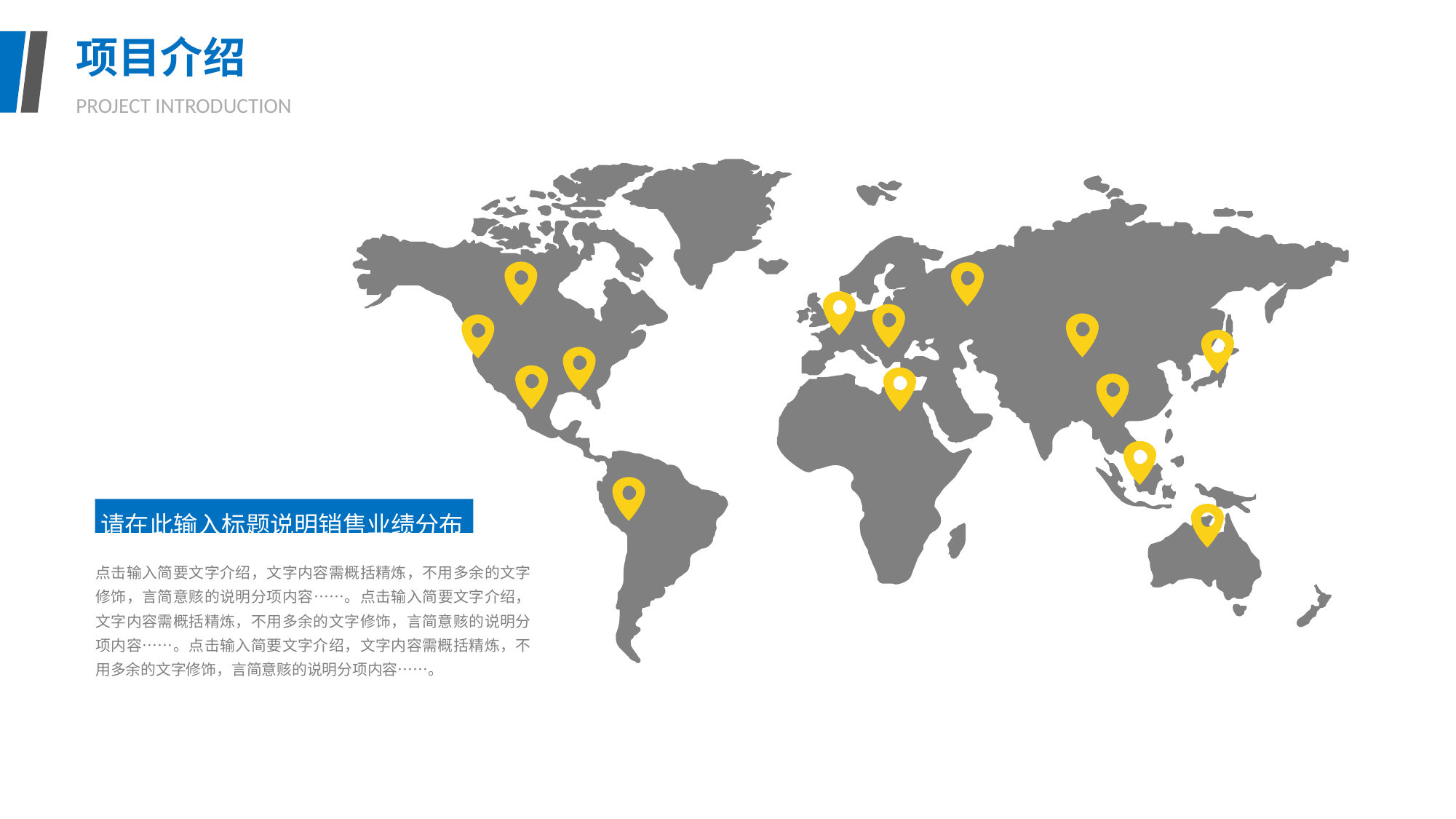

项目介绍

PROJECT INTRODUCTION

请在此输入标题说明销售业绩分布

点击输入简要文字介绍，文字内容需概括精炼，不用多余的文字修饰，言简意赅的说明分项内容……。点击输入简要文字介绍，文字内容需概括精炼，不用多余的文字修饰，言简意赅的说明分项内容……。点击输入简要文字介绍，文字内容需概括精炼，不用多余的文字修饰，言简意赅的说明分项内容……。